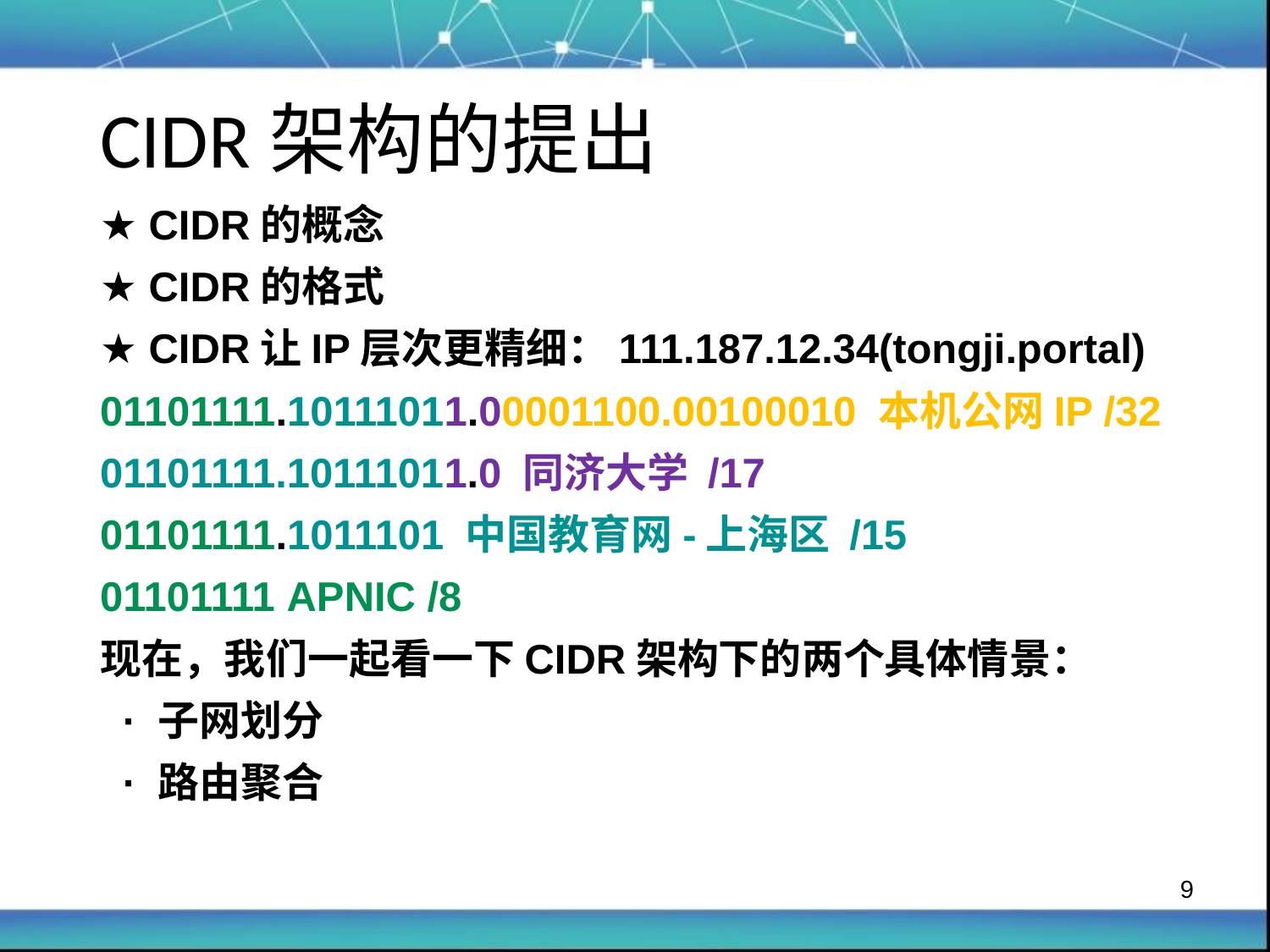

CIDR架构的提出
★ CIDR的概念
★ CIDR的格式
★ CIDR让IP层次更精细：111.187.12.34(tongji.portal)
01101111.10111011.00001100.00100010 本机公网IP /32
01101111.10111011.0 同济大学 /17
01101111.1011101 中国教育网-上海区 /15
01101111 APNIC /8
现在，我们一起看一下CIDR架构下的两个具体情景：
  · 子网划分
  · 路由聚合

9